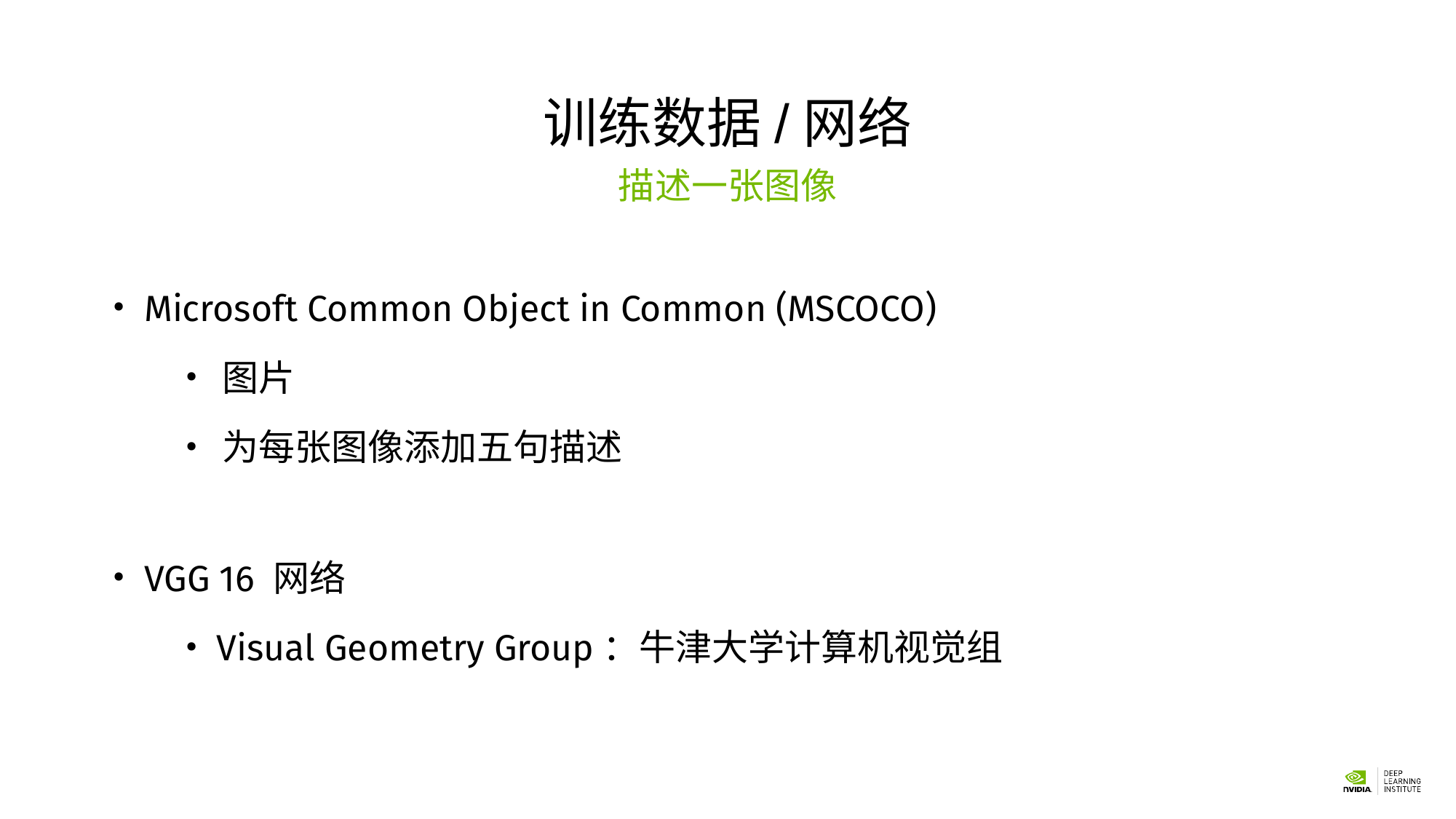

# 训练数据/网络
描述一张图像
  Microsoft Common Object in Common (MSCOCO)
  图片
  为每张图像添加五句描述

  VGG 16 网络
  Visual Geometry Group：牛津大学计算机视觉组